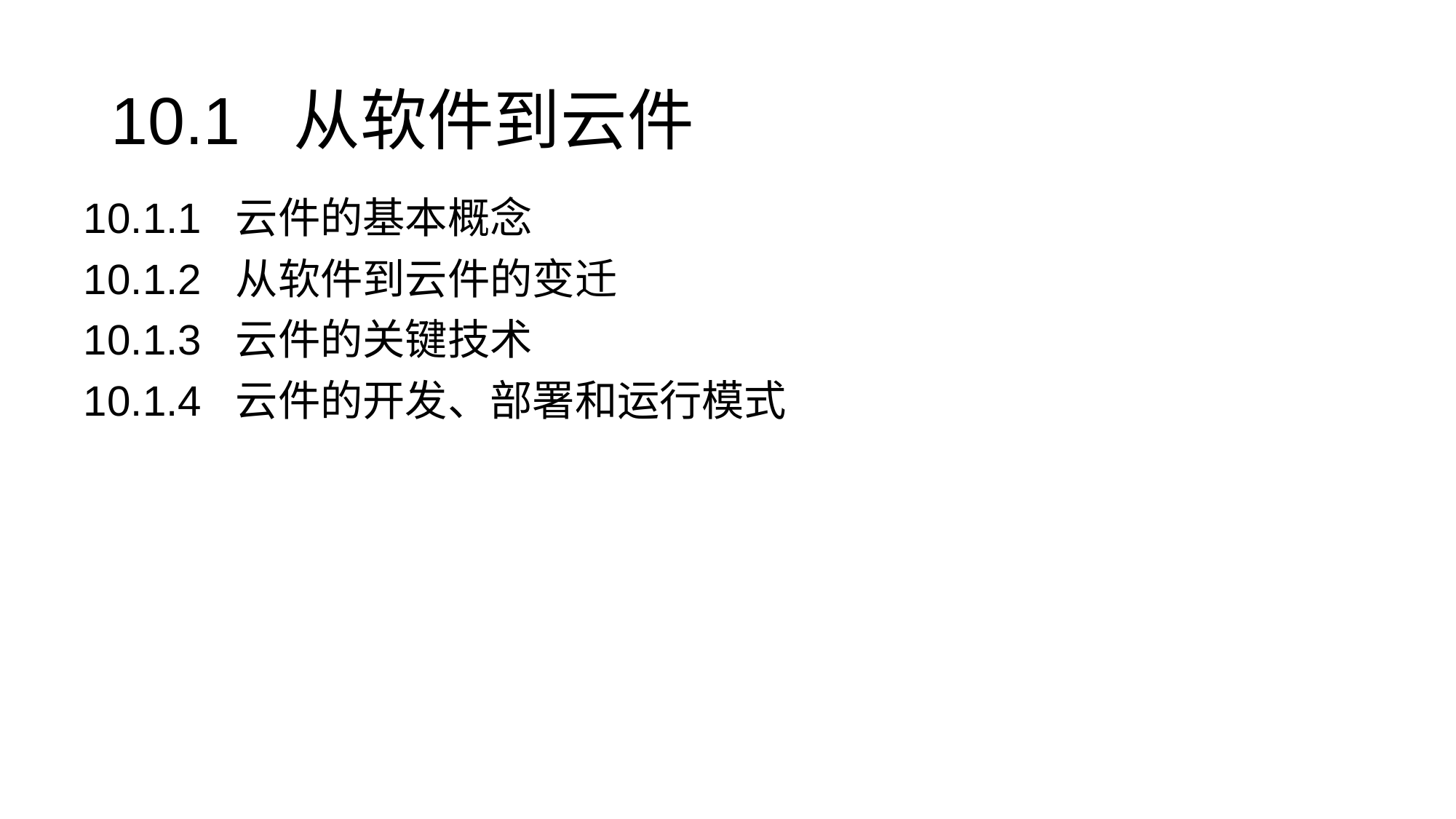

# 10.1  从软件到云件
10.1.1  云件的基本概念
10.1.2  从软件到云件的变迁
10.1.3  云件的关键技术
10.1.4  云件的开发、部署和运行模式